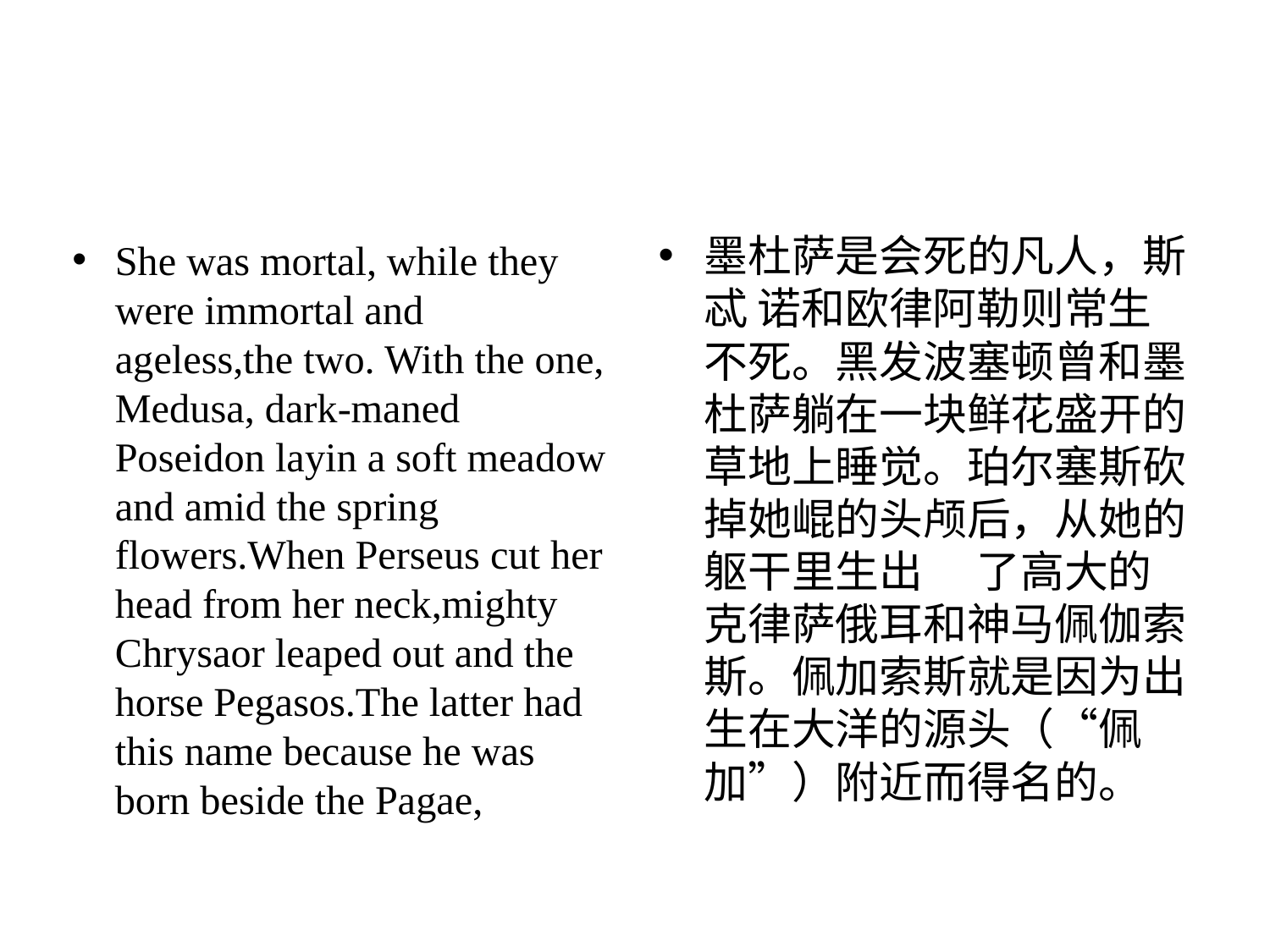

#
墨杜萨是会死的凡⼈，斯忒 诺和欧律阿勒则常⽣不死。⿊发波塞顿曾和墨杜萨躺在⼀块鲜花盛开的草地上睡觉。珀尔塞斯砍掉她崐的头颅后，从她的躯⼲⾥⽣出 　了⾼⼤的克律萨俄⽿和神马佩伽索斯。佩加索斯就是因为出⽣在⼤洋的源头（“佩加”）附近⽽得名的。
She was mortal, while they were immortal and ageless,the two. With the one, Medusa, dark-maned Poseidon layin a soft meadow and amid the spring flowers.When Perseus cut her head from her neck,mighty Chrysaor leaped out and the horse Pegasos.The latter had this name because he was born beside the Pagae,